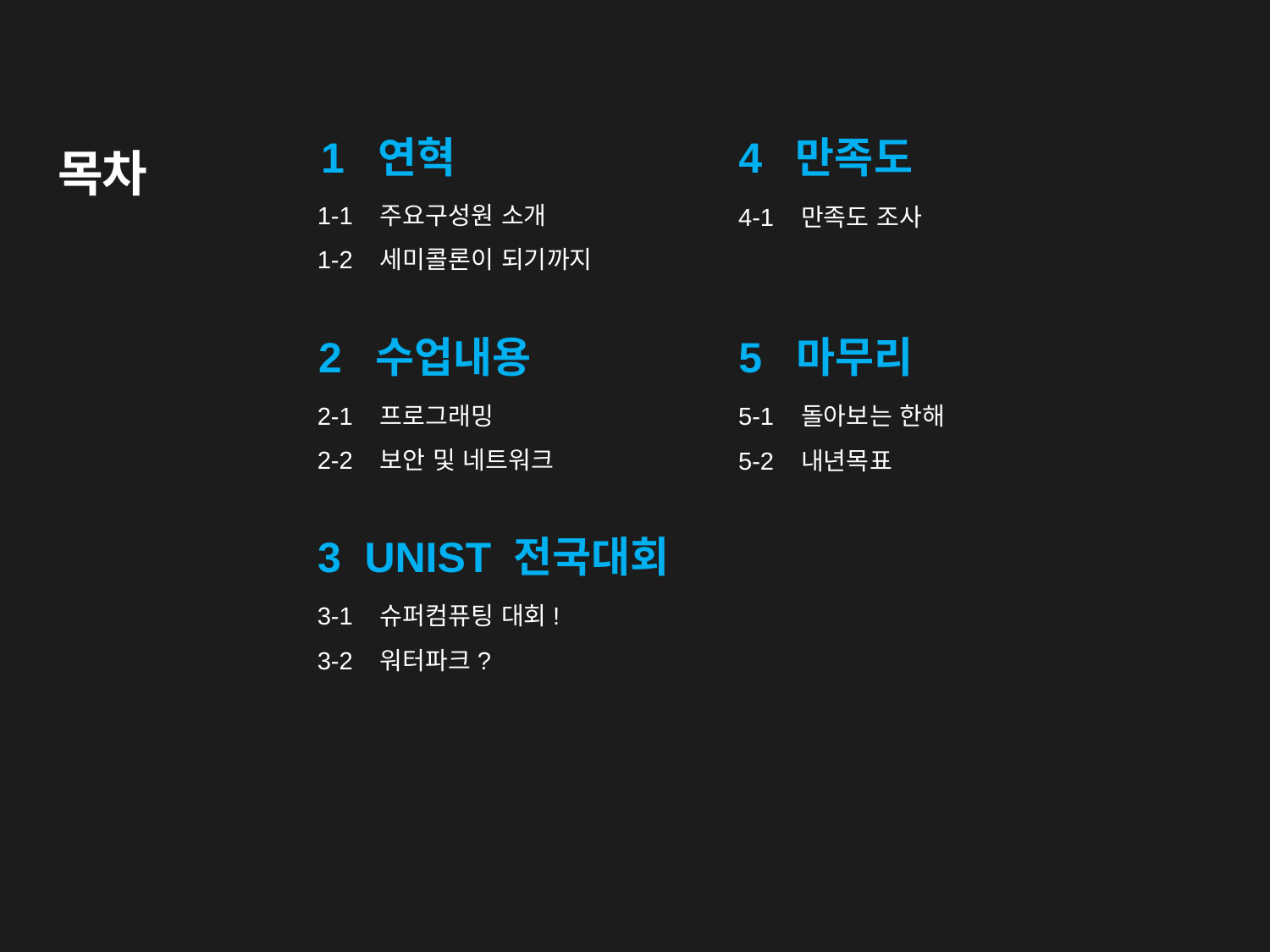

1  연혁
1-1   주요구성원 소개
1-2   세미콜론이 되기까지
4  만족도
4-1   만족도 조사
목차
2  수업내용
2-1   프로그래밍
2-2   보안 및 네트워크
5  마무리
5-1   돌아보는 한해
5-2   내년목표
3  UNIST 전국대회
3-1   슈퍼컴퓨팅 대회!
3-2   워터파크?